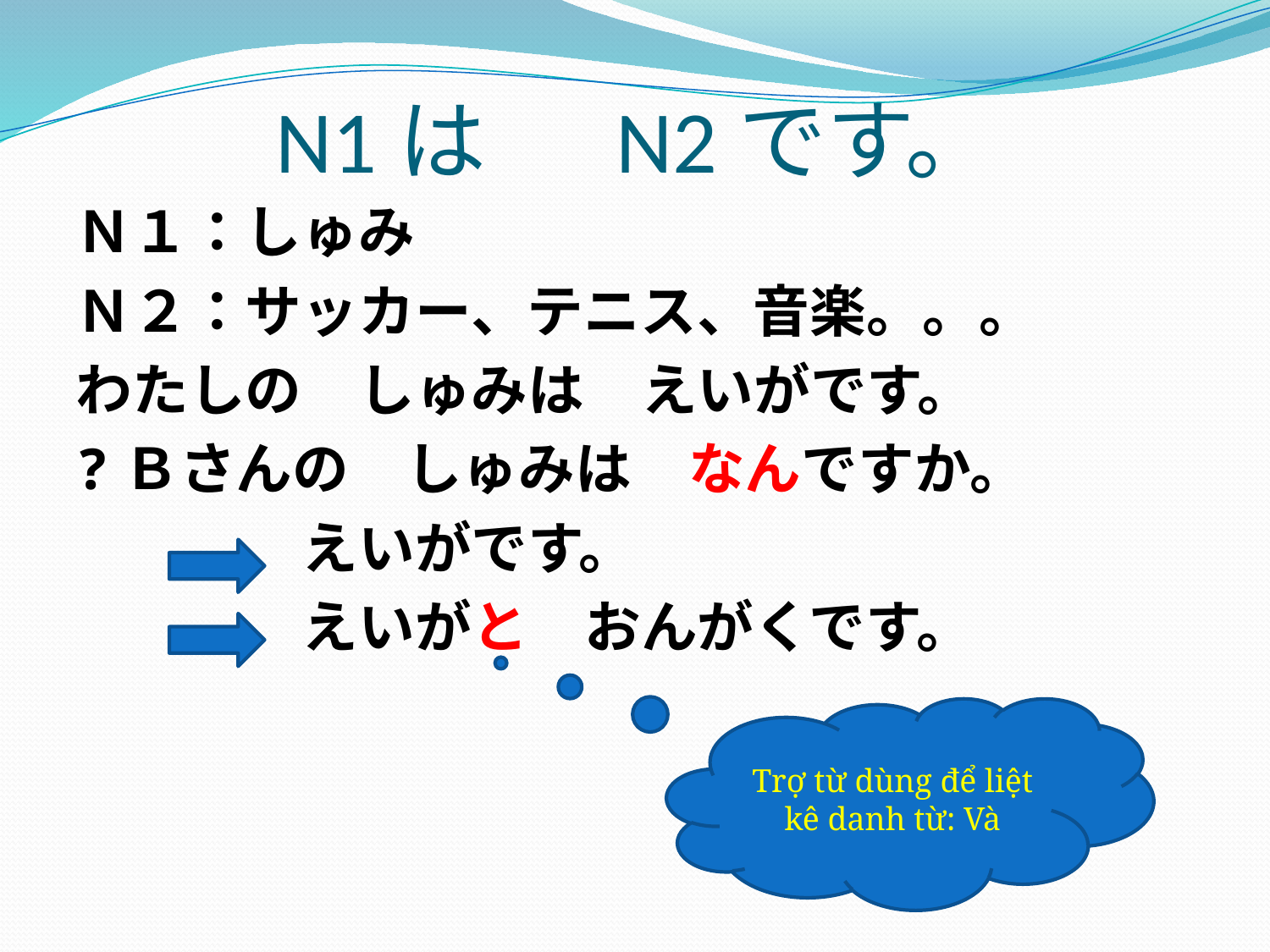

# N1は　 N2です。
Ｎ１：しゅみ
Ｎ２：サッカー、テニス、音楽。。。
わたしの　しゅみは　えいがです。
?Ｂさんの　しゅみは　なんですか。
　　　　えいがです。
　　　　えいがと　おんがくです。

Trợ từ dùng để liệt kê danh từ: Và